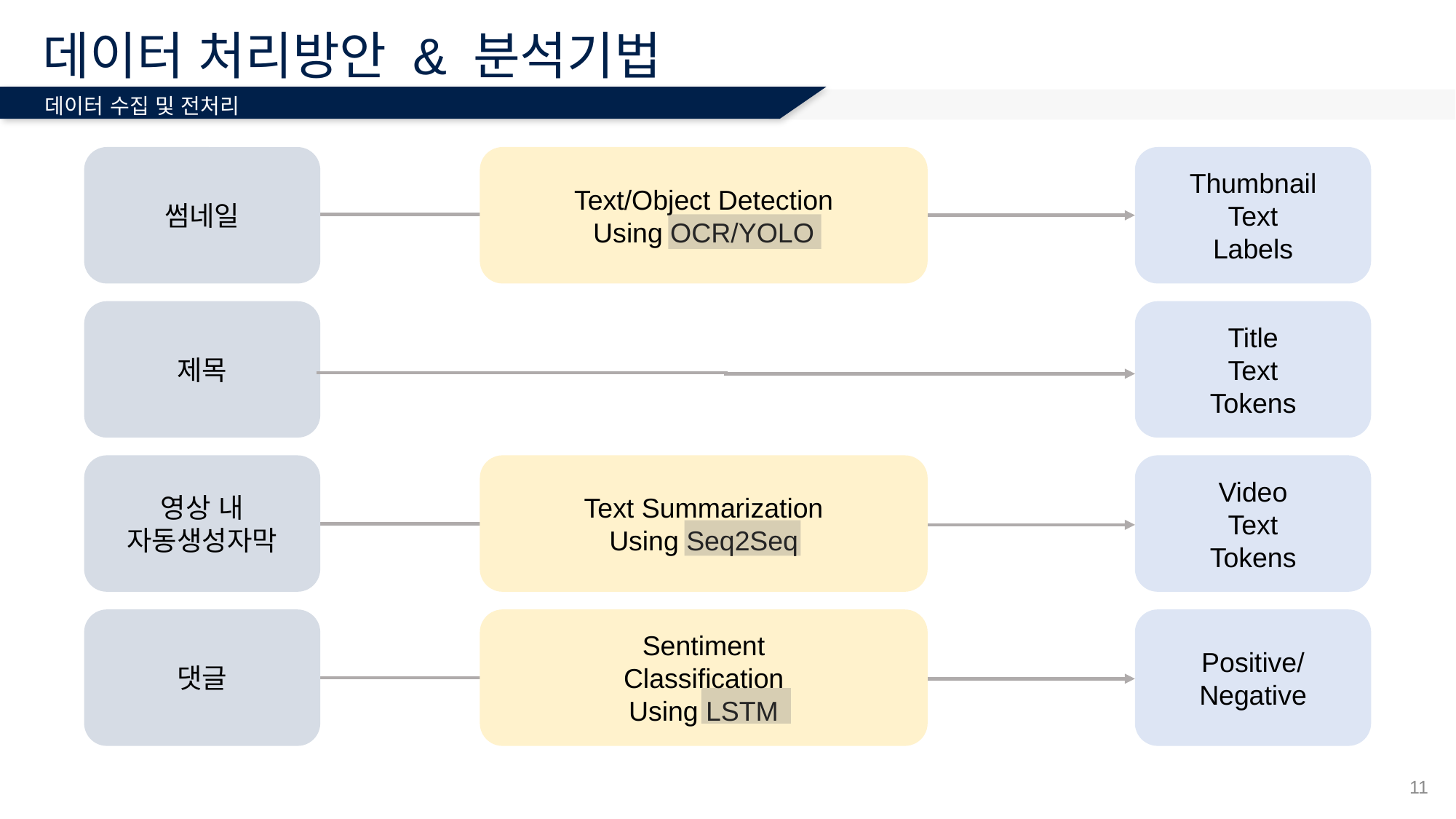

# 데이터 처리방안 & 분석기법
데이터 수집 및 전처리
썸네일
Text/Object Detection
Using OCR/YOLO
Thumbnail
Text
Labels

제목
Title
Text
Tokens
영상 내
자동생성자막
Text Summarization
Using Seq2Seq
Video
Text
Tokens

댓글
Sentiment
Classification
Using LSTM
Positive/
Negative

11